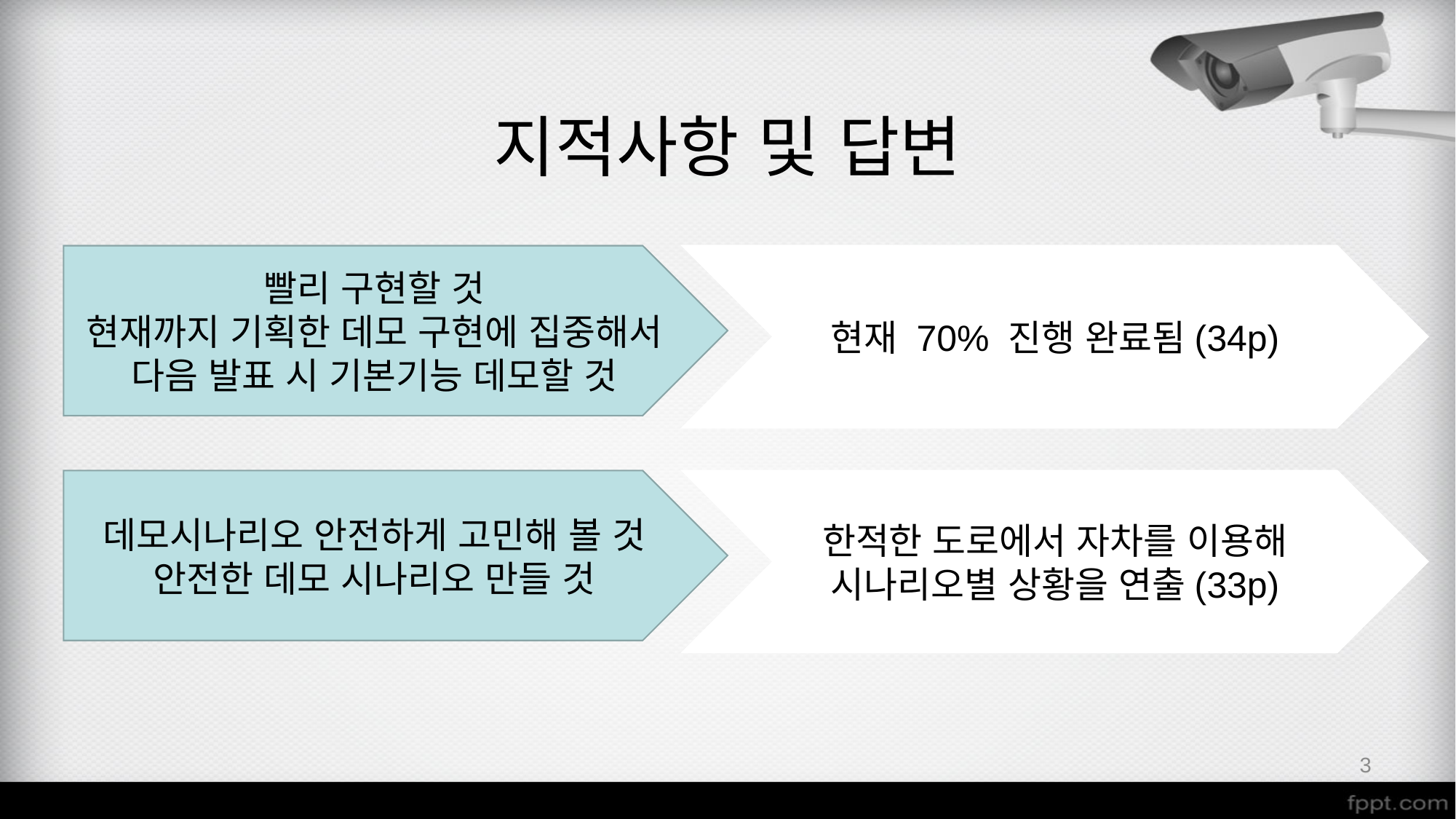

지적사항 및 답변
빨리 구현할 것
현재까지 기획한 데모 구현에 집중해서 다음 발표 시 기본기능 데모할 것
현재 70% 진행 완료됨(34p)
데모시나리오 안전하게 고민해 볼 것
안전한 데모 시나리오 만들 것
한적한 도로에서 자차를 이용해 시나리오별 상황을 연출(33p)
3